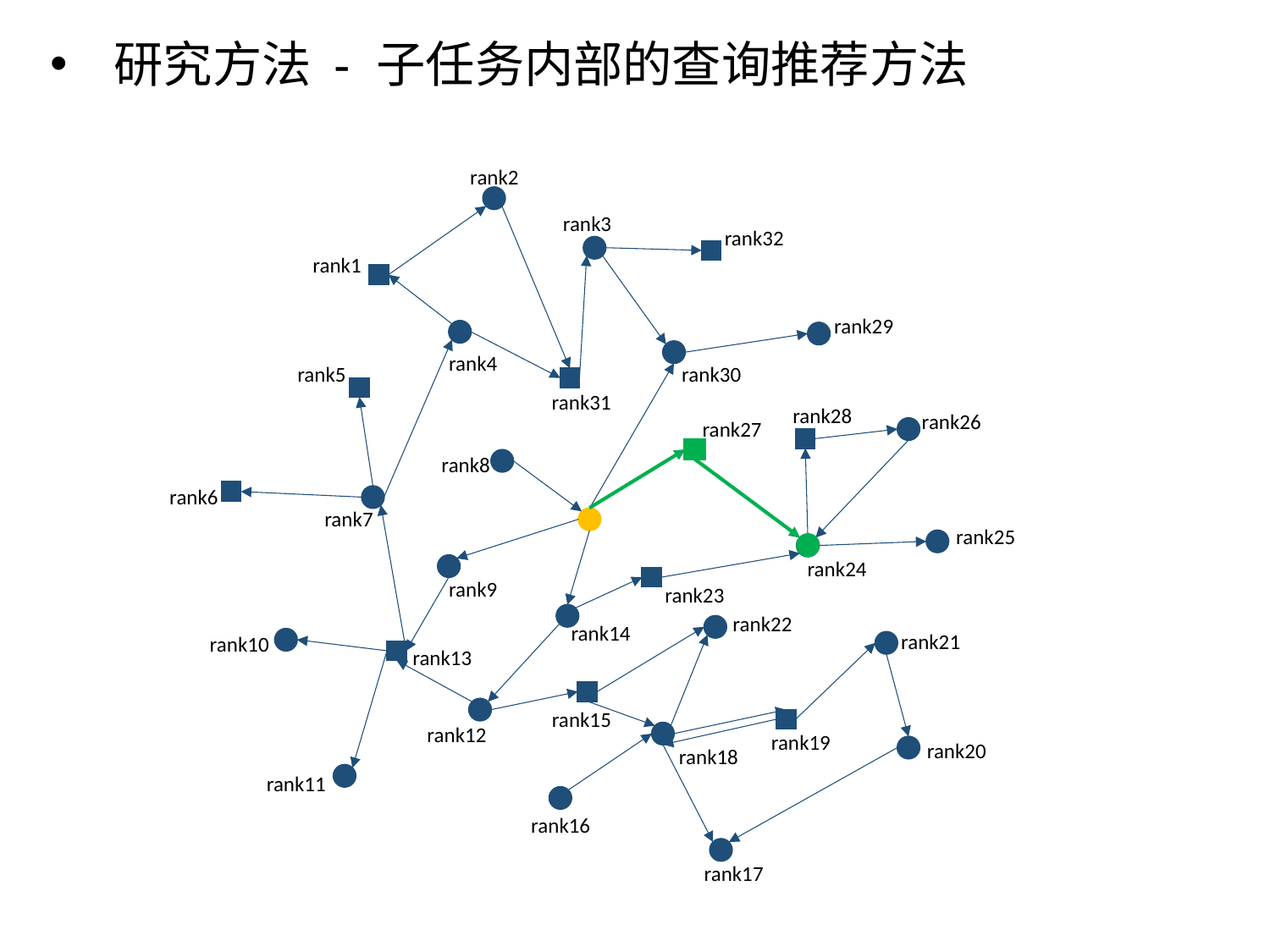

研究方法 - 子任务内部的查询推荐方法
rank2
rank3
rank32
rank1
rank29
rank4
rank5
rank30
rank31
rank28
rank26
rank27
rank8
rank6
rank7
rank25
rank24
rank9
rank23
rank22
rank14
rank21
rank10
rank13
rank15
rank12
rank19
rank20
rank18
rank11
rank16
rank17